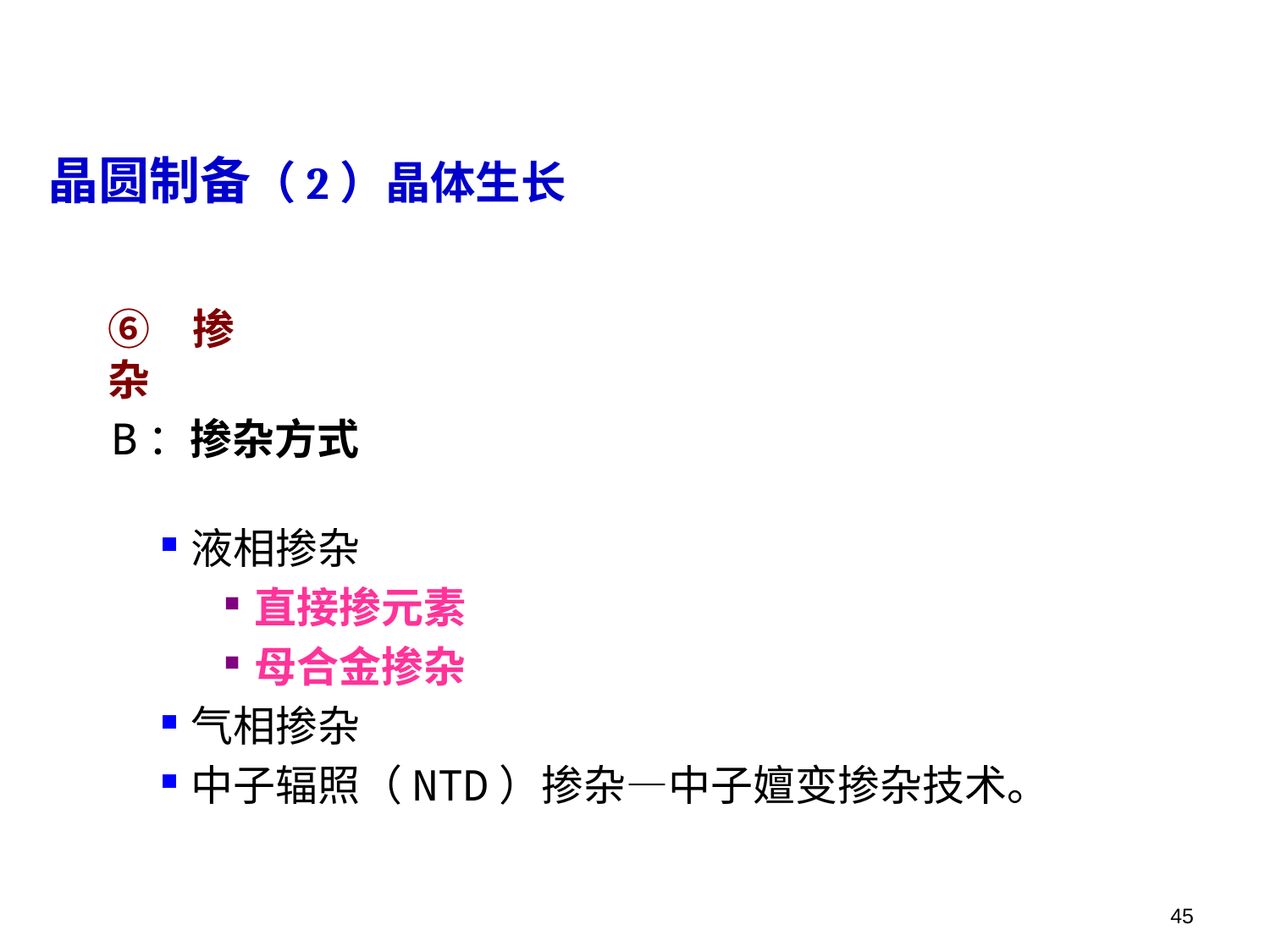

晶圆制备（2）晶体生长
⑥掺杂
B：掺杂方式
液相掺杂
直接掺元素
母合金掺杂
气相掺杂
中子辐照（NTD）掺杂—中子嬗变掺杂技术。
45